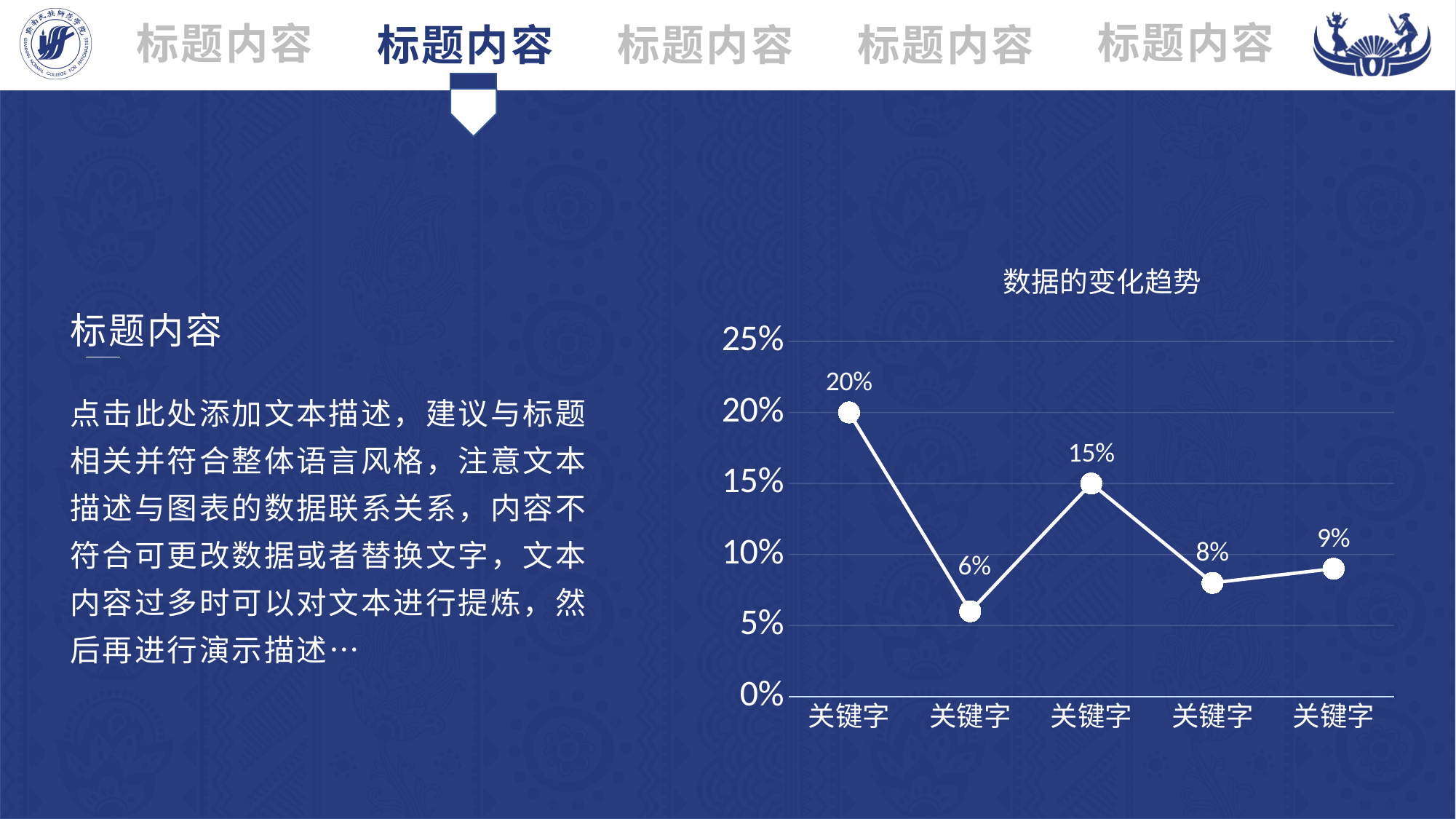

标题内容
标题内容
标题内容
标题内容
标题内容

### Chart: 数据的变化趋势

| Category | 系列 1 |
|---|---|
| 关键字 | 0.2 |
| 关键字 | 0.06 |
| 关键字 | 0.15 |
| 关键字 | 0.08 |
| 关键字 | 0.09 |
标题内容
点击此处添加文本描述，建议与标题相关并符合整体语言风格，注意文本描述与图表的数据联系关系，内容不符合可更改数据或者替换文字，文本内容过多时可以对文本进行提炼，然后再进行演示描述…